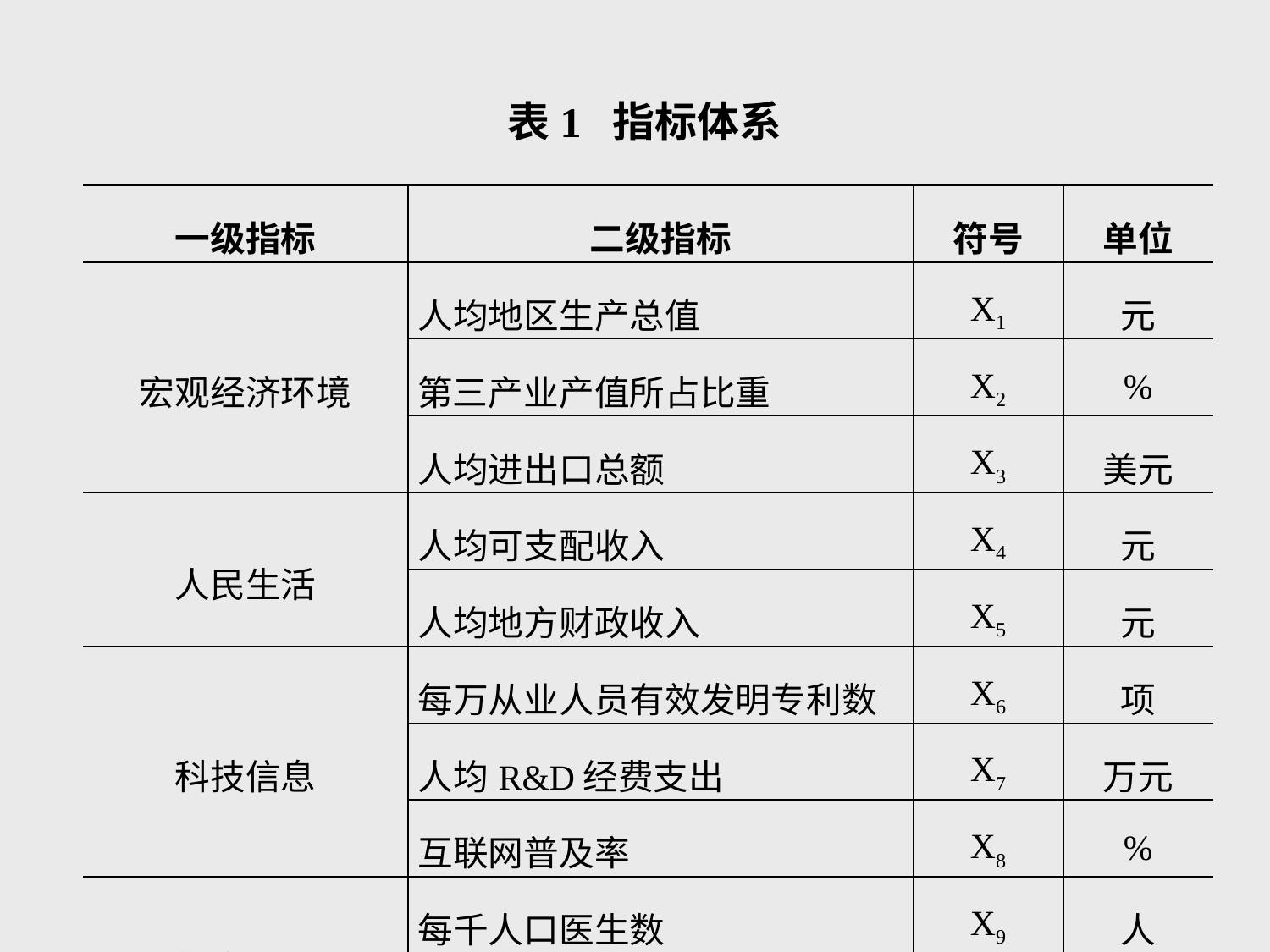

表1  指标体系
| 一级指标 | 二级指标 | 符号 | 单位 |
| --- | --- | --- | --- |
| 宏观经济环境 | 人均地区生产总值 | X1 | 元 |
|  | 第三产业产值所占比重 | X2 | % |
|  | 人均进出口总额 | X3 | 美元 |
| 人民生活 | 人均可支配收入 | X4 | 元 |
|  | 人均地方财政收入 | X5 | 元 |
| 科技信息 | 每万从业人员有效发明专利数 | X6 | 项 |
|  | 人均R&D经费支出 | X7 | 万元 |
|  | 互联网普及率 | X8 | % |
| 教育医疗 | 每千人口医生数 | X9 | 人 |
|  | 人均财政性教育经费支出 | X10 | 元 |